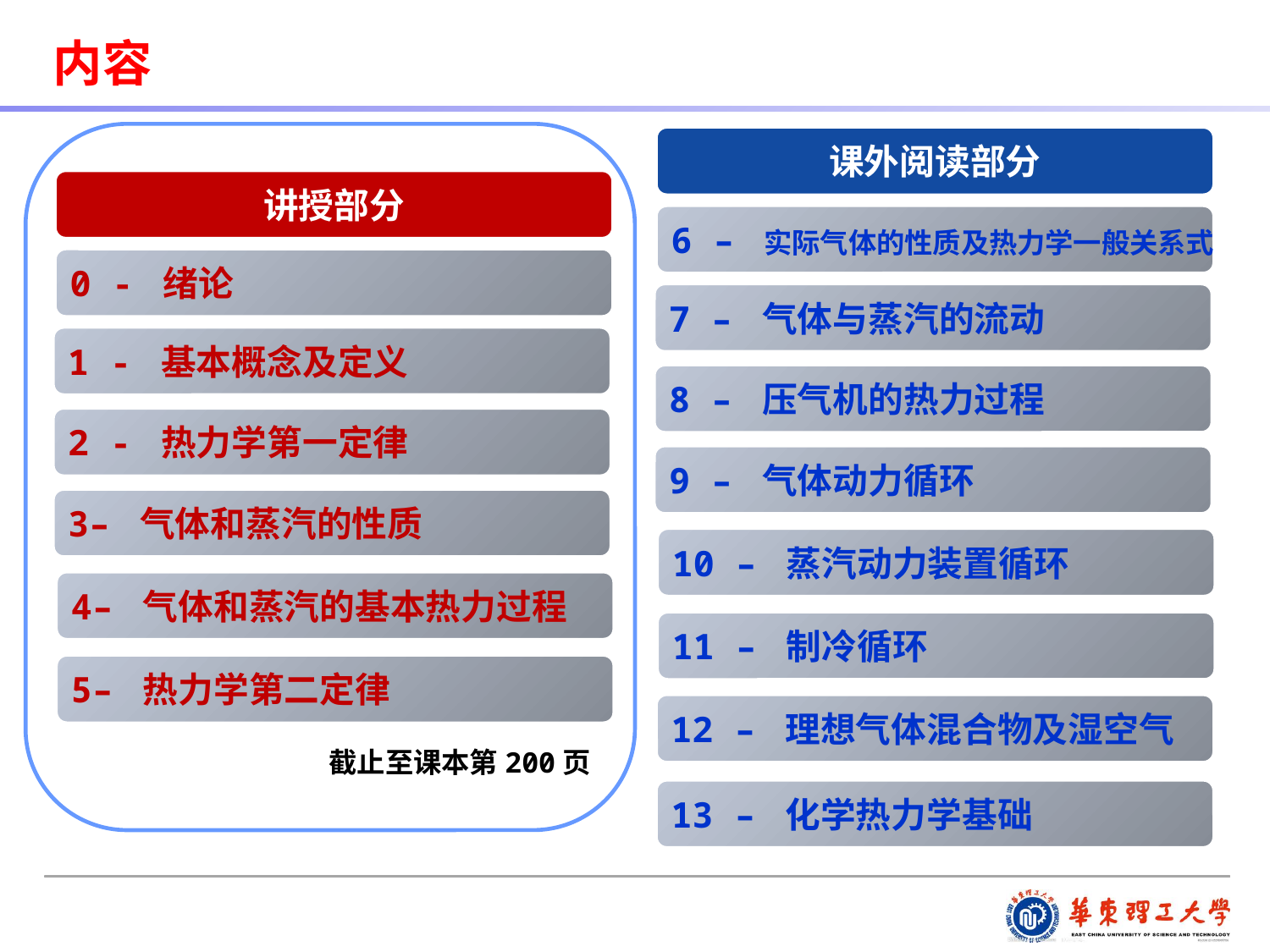

内容

课外阅读部分
讲授部分
6 – 实际气体的性质及热力学一般关系式
0 - 绪论
7 – 气体与蒸汽的流动
1 - 基本概念及定义
8 – 压气机的热力过程
2 - 热力学第一定律
9 – 气体动力循环
3– 气体和蒸汽的性质
10 – 蒸汽动力装置循环
4– 气体和蒸汽的基本热力过程
11 – 制冷循环
5– 热力学第二定律
12 – 理想气体混合物及湿空气
截止至课本第200页
13 – 化学热力学基础